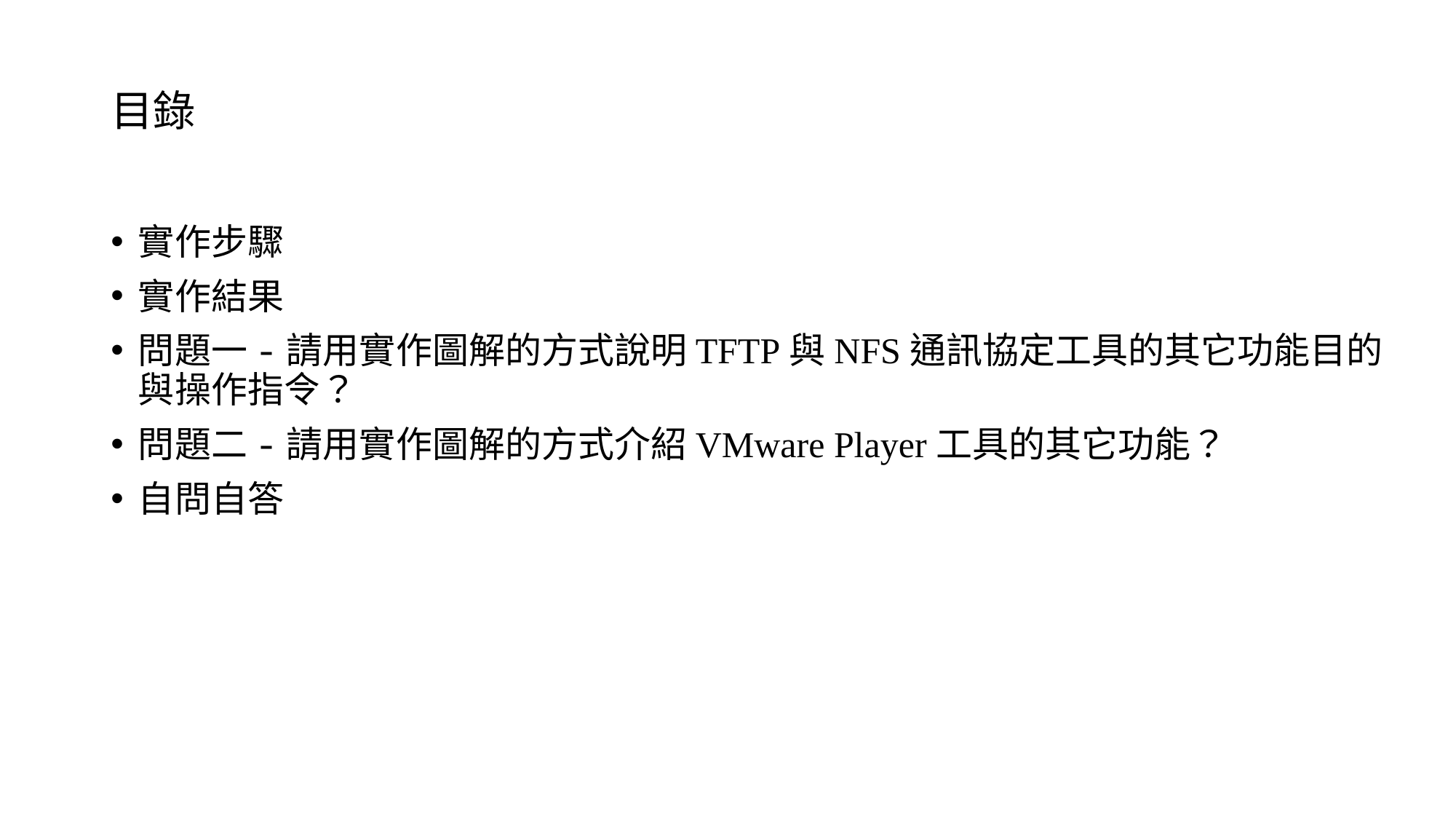

# 目錄
實作步驟
實作結果
問題一-請用實作圖解的方式說明TFTP與NFS通訊協定工具的其它功能目的與操作指令？
問題二-請用實作圖解的方式介紹VMware Player工具的其它功能？
自問自答